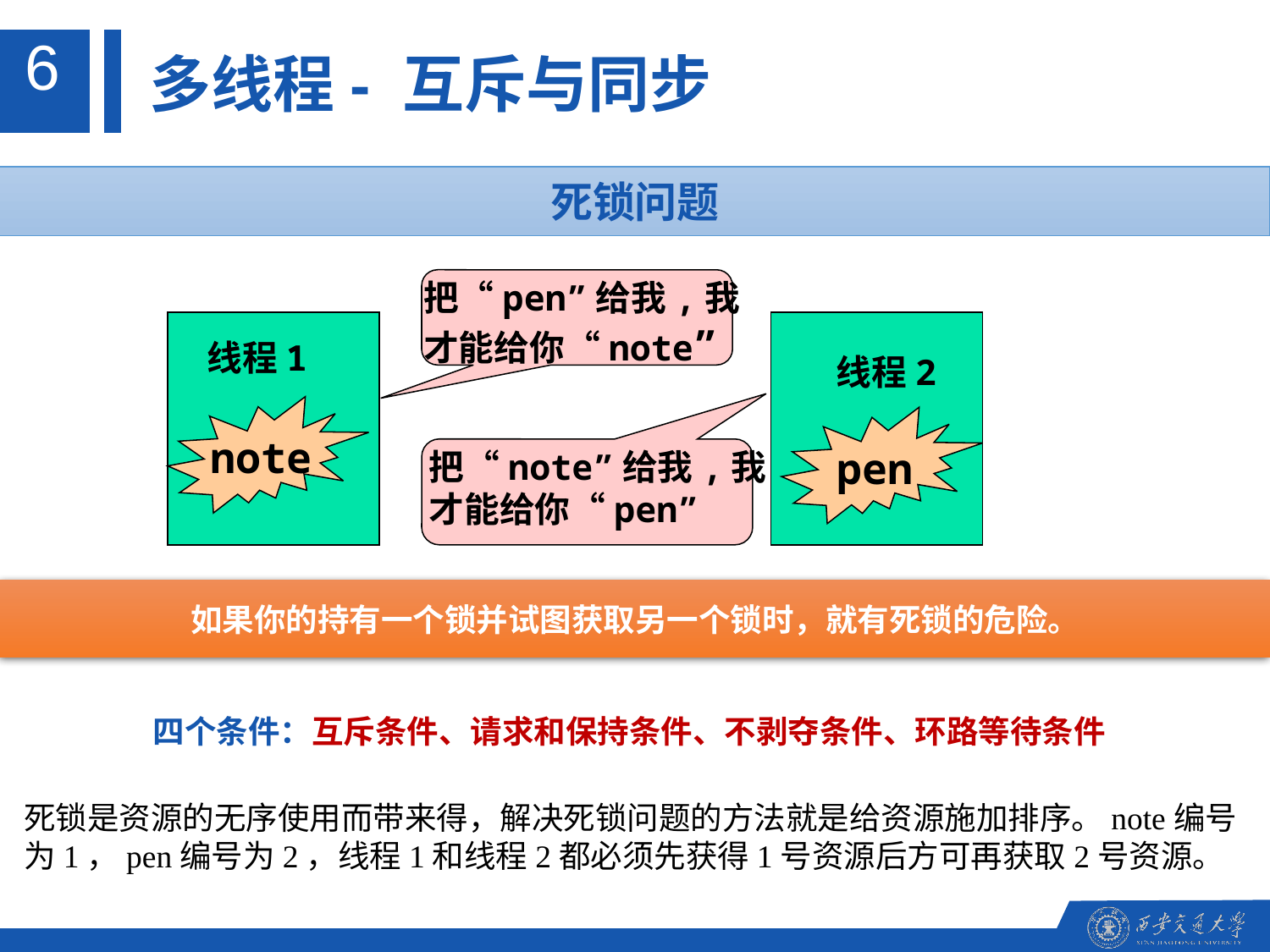

6
多线程- 互斥与同步
死锁问题

把“pen”给我,我
才能给你“note”

线程1
线程2
note
pen

把“note”给我,我
才能给你“pen”
如果你的持有一个锁并试图获取另一个锁时，就有死锁的危险。
四个条件：互斥条件、请求和保持条件、不剥夺条件、环路等待条件
死锁是资源的无序使用而带来得，解决死锁问题的方法就是给资源施加排序。note编号为1，pen编号为2，线程1和线程2都必须先获得1号资源后方可再获取2号资源。